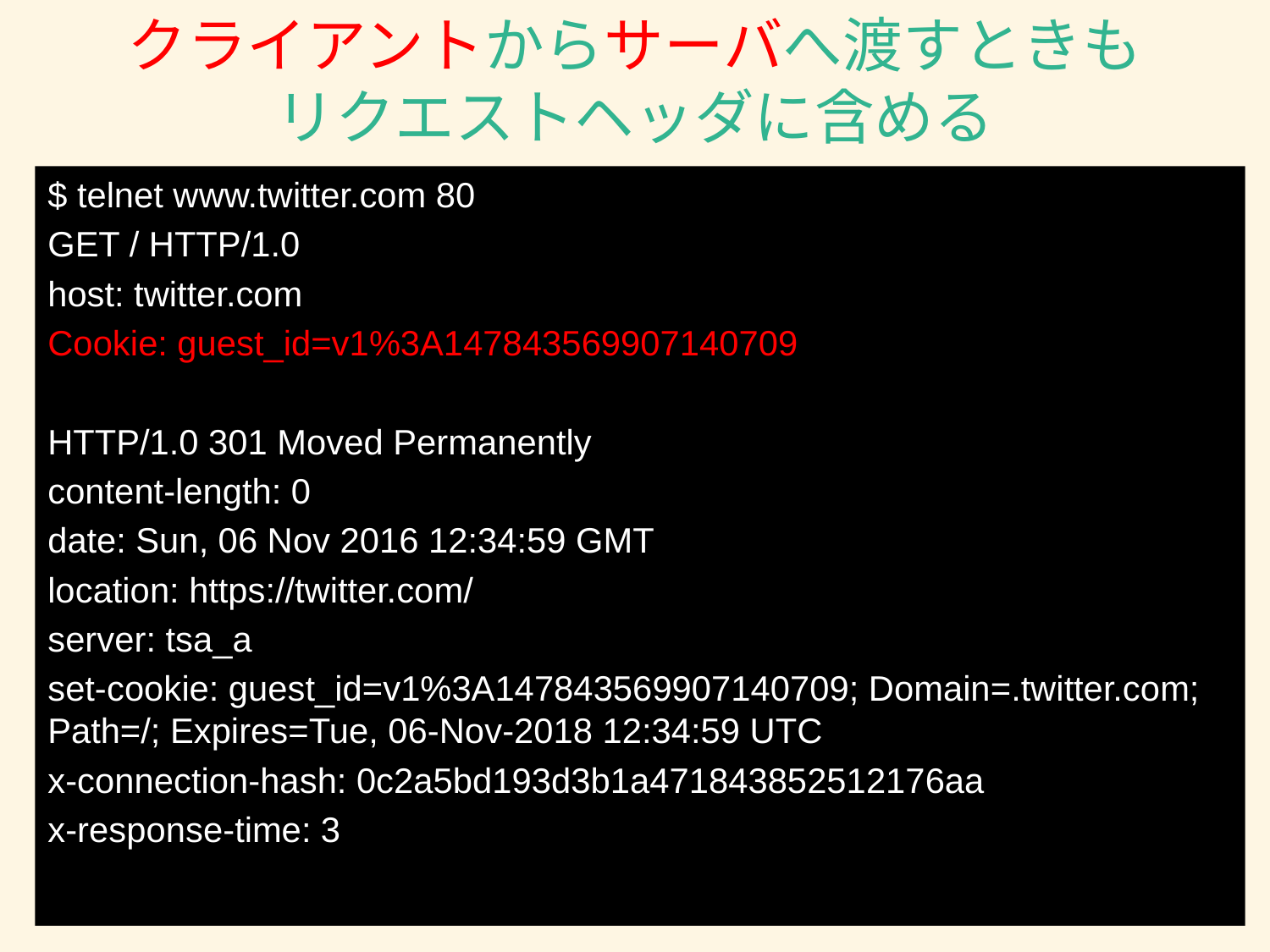

# クライアントからサーバへ渡すときも リクエストヘッダに含める
﻿$ telnet www.twitter.com 80
GET / HTTP/1.0
host: twitter.com
Cookie: guest_id=v1%3A147843569907140709

HTTP/1.0 301 Moved Permanently
content-length: 0
date: Sun, 06 Nov 2016 12:34:59 GMT
location: https://twitter.com/
server: tsa_a
set-cookie: guest_id=v1%3A147843569907140709; Domain=.twitter.com; Path=/; Expires=Tue, 06-Nov-2018 12:34:59 UTC
x-connection-hash: 0c2a5bd193d3b1a471843852512176aa
x-response-time: 3